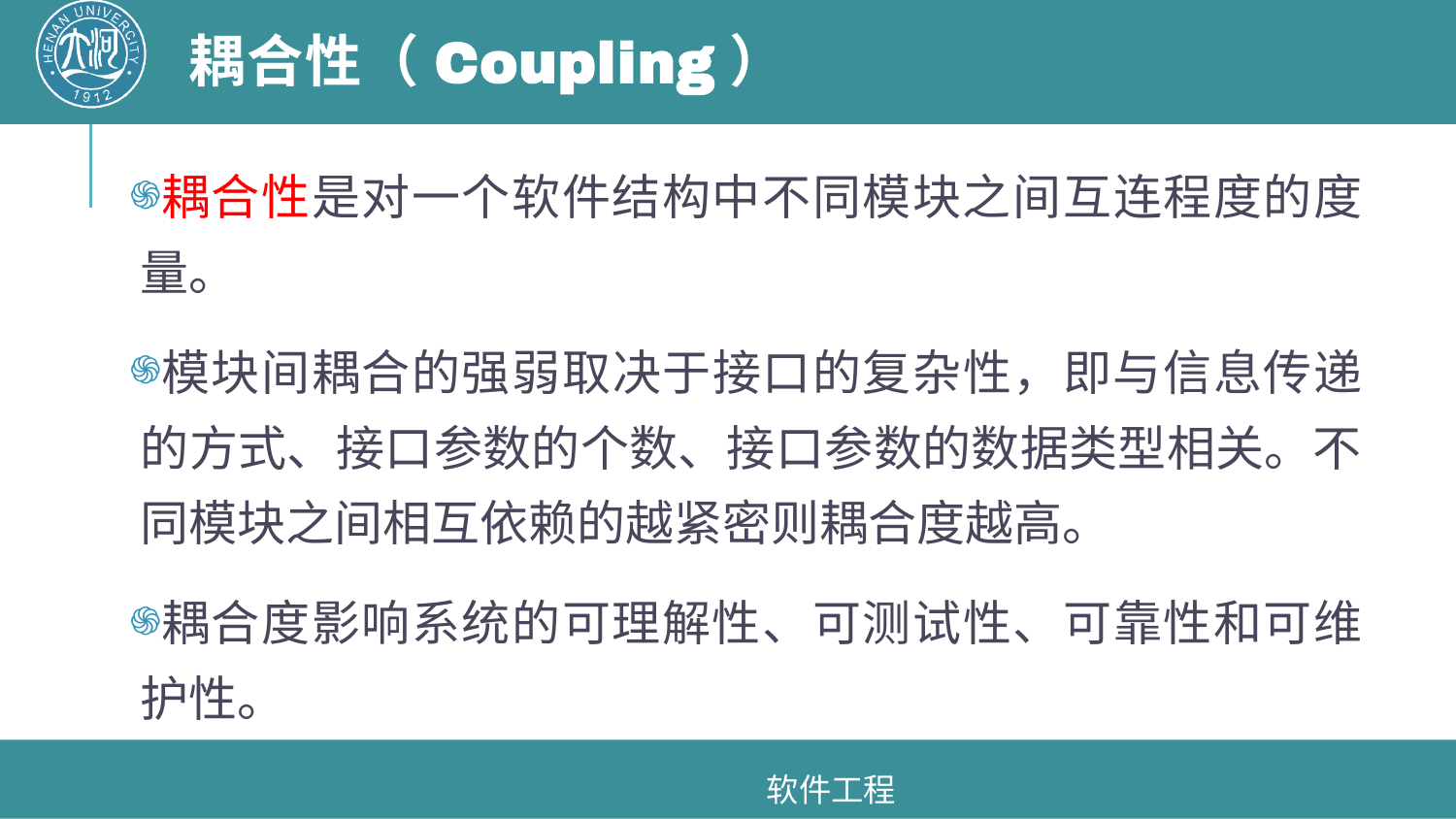

# 耦合性（Coupling）
耦合性是对一个软件结构中不同模块之间互连程度的度量。
模块间耦合的强弱取决于接口的复杂性，即与信息传递的方式、接口参数的个数、接口参数的数据类型相关。不同模块之间相互依赖的越紧密则耦合度越高。
耦合度影响系统的可理解性、可测试性、可靠性和可维护性。

软件工程
148